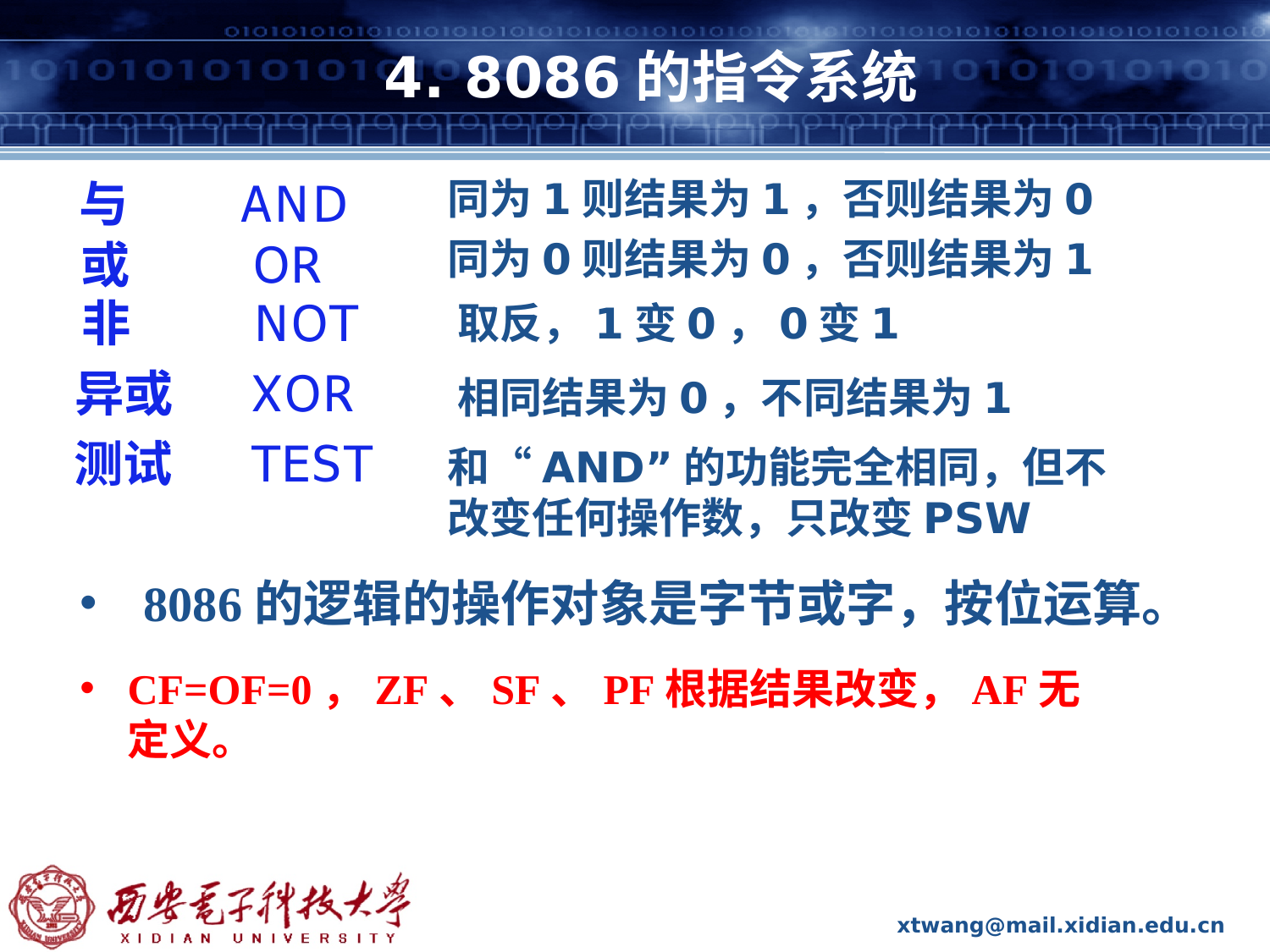

# 4. 8086的指令系统
与         AND
同为1则结果为1，否则结果为0
同为0则结果为0，否则结果为1
或          OR
非          NOT
取反，1变0，0变1
异或      XOR
相同结果为0，不同结果为1
测试      TEST
和“AND”的功能完全相同，但不改变任何操作数，只改变PSW
8086的逻辑的操作对象是字节或字，按位运算。
CF=OF=0，ZF、SF、PF根据结果改变，AF无定义。